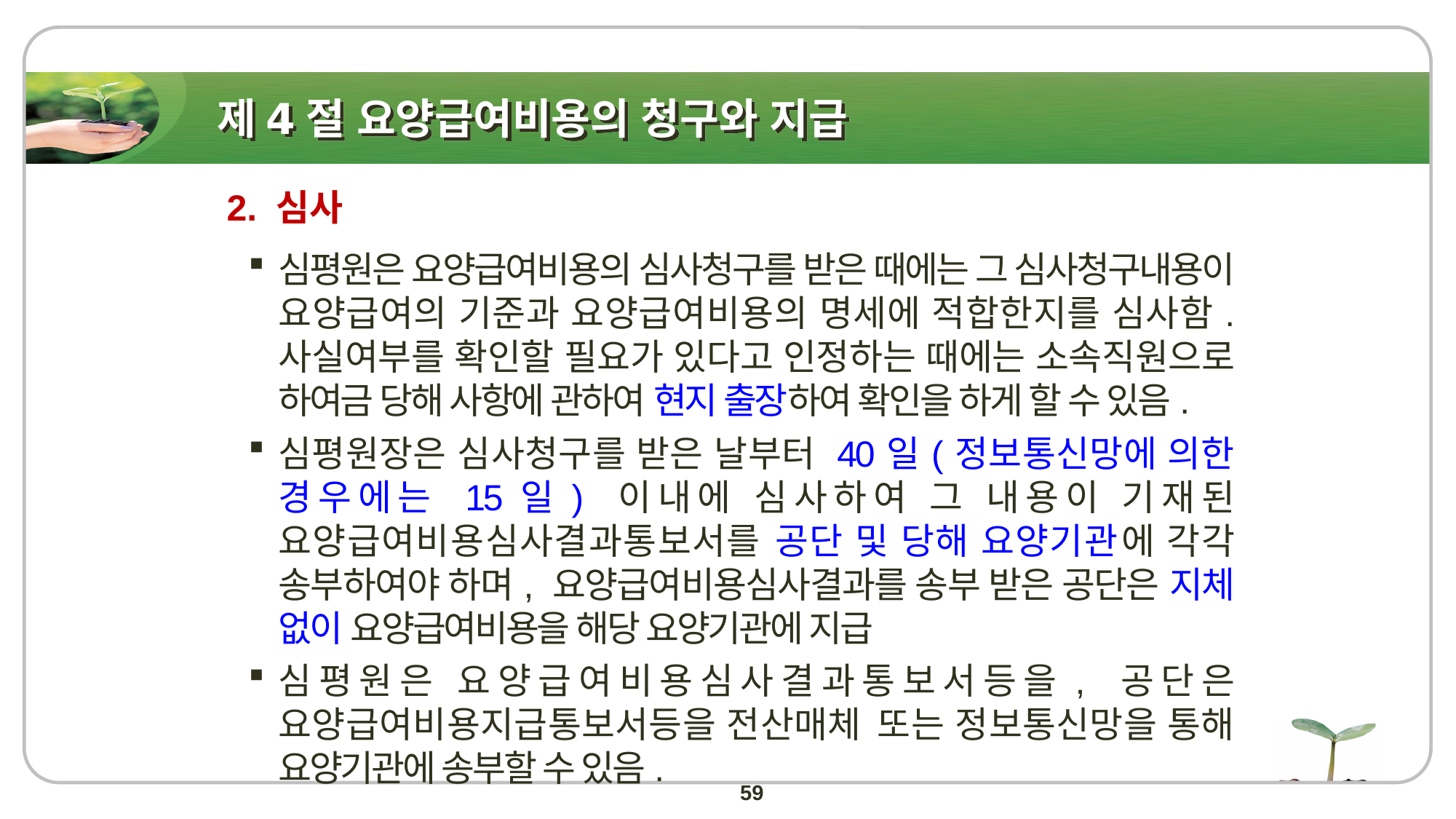

# 제4절 요양급여비용의 청구와 지급
2. 심사
심평원은 요양급여비용의 심사청구를 받은 때에는 그 심사청구내용이 요양급여의 기준과 요양급여비용의 명세에 적합한지를 심사함. 사실여부를 확인할 필요가 있다고 인정하는 때에는 소속직원으로 하여금 당해 사항에 관하여 현지 출장하여 확인을 하게 할 수 있음.
심평원장은 심사청구를 받은 날부터 40일(정보통신망에 의한 경우에는 15일) 이내에 심사하여 그 내용이 기재된 요양급여비용심사결과통보서를 공단 및 당해 요양기관에 각각 송부하여야 하며, 요양급여비용심사결과를 송부 받은 공단은 지체 없이 요양급여비용을 해당 요양기관에 지급
심평원은 요양급여비용심사결과통보서등을, 공단은 요양급여비용지급통보서등을 전산매체 또는 정보통신망을 통해 요양기관에 송부할 수 있음.
59